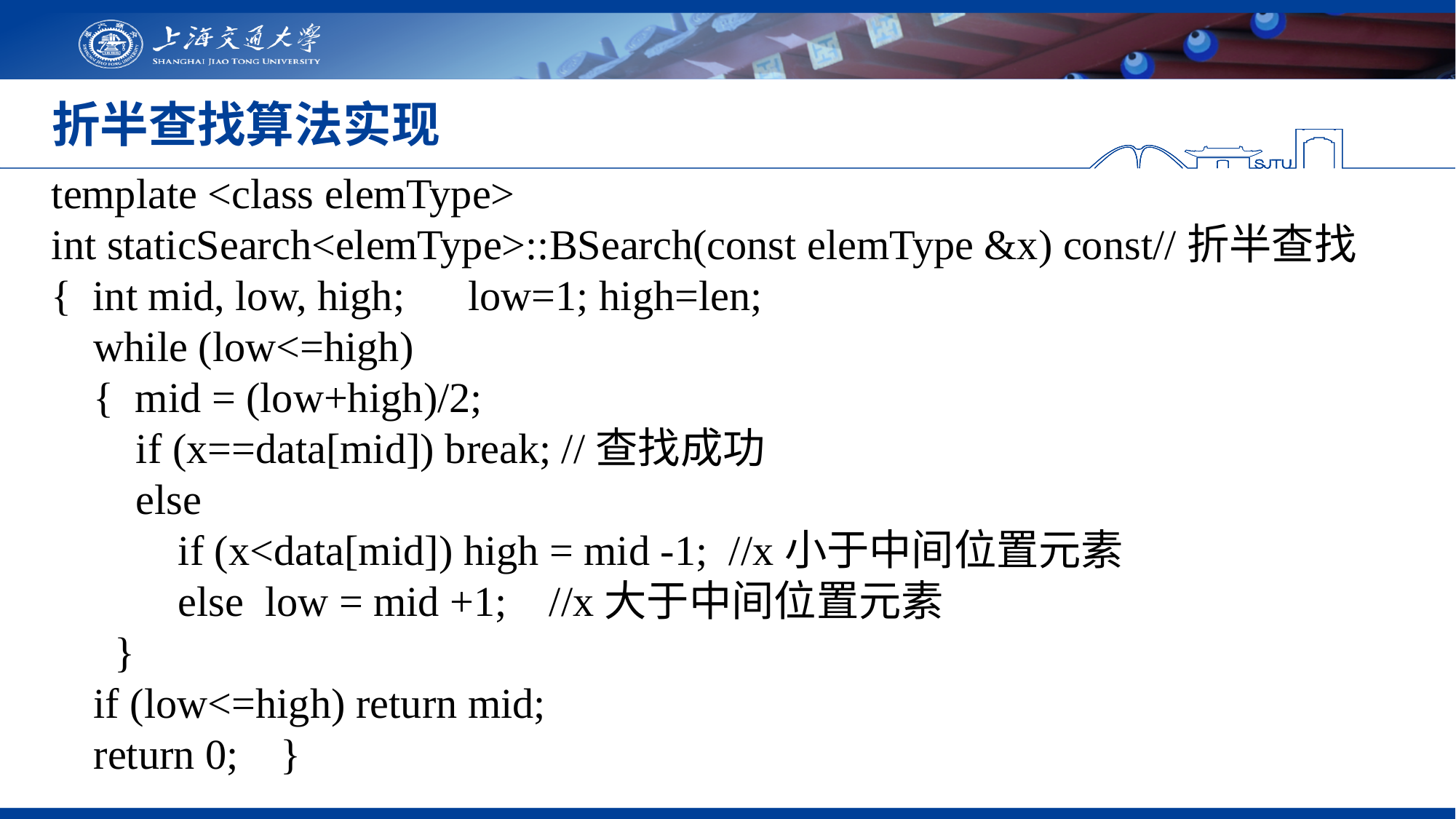

# 折半查找算法实现
template <class elemType>
int staticSearch<elemType>::BSearch(const elemType &x) const//折半查找
{  int mid, low, high;      low=1; high=len;
    while (low<=high)
    {  mid = (low+high)/2;
        if (x==data[mid]) break; //查找成功
        else
            if (x<data[mid]) high = mid -1;  //x小于中间位置元素
            else  low = mid +1;    //x大于中间位置元素
      }
    if (low<=high) return mid;
    return 0;    }